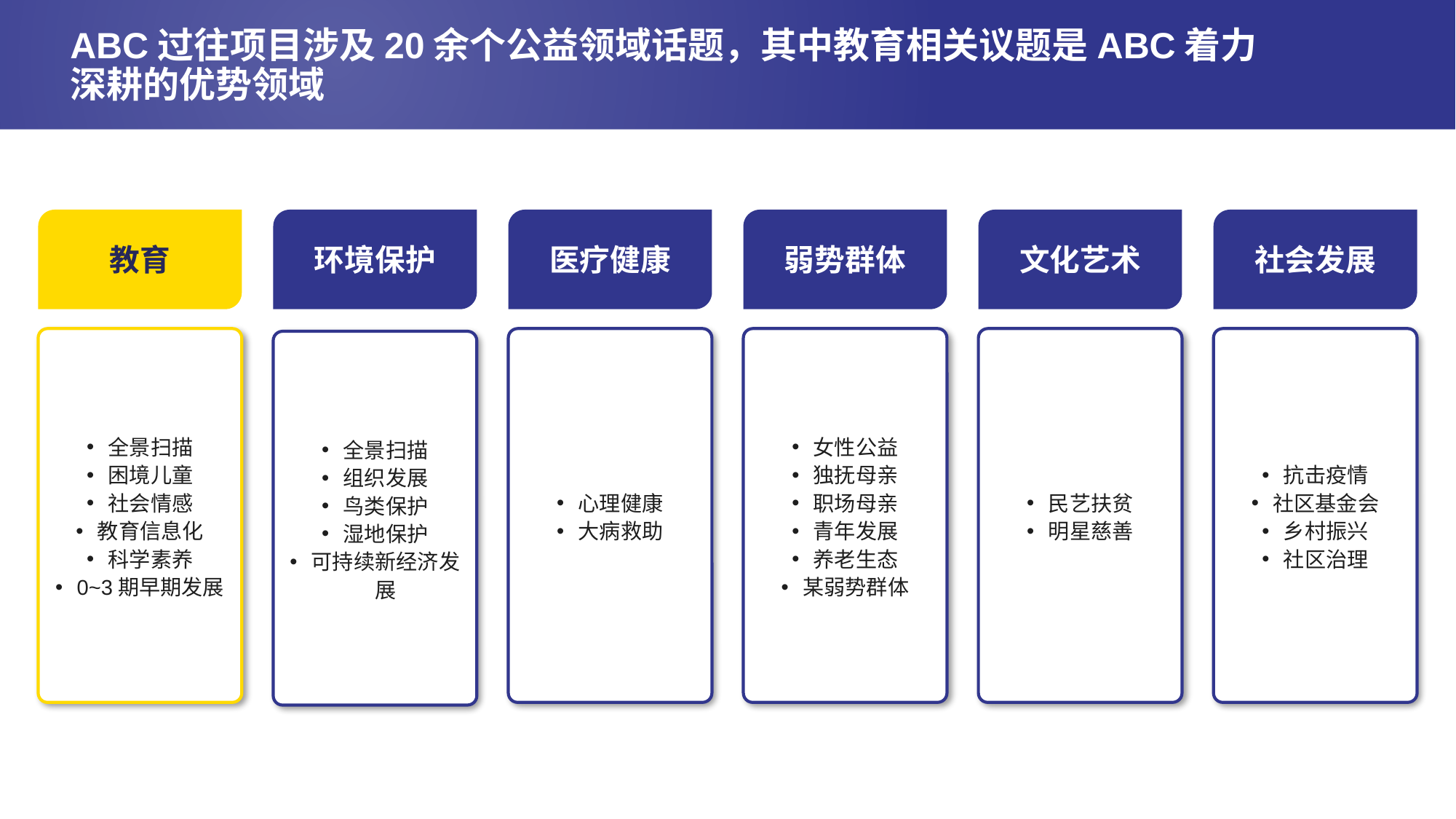

ABC过往项目涉及20余个公益领域话题，其中教育相关议题是ABC着力深耕的优势领域
教育
环境保护
医疗健康
弱势群体
文化艺术
社会发展
全景扫描
困境儿童
社会情感
教育信息化
科学素养
0~3期早期发展
心理健康
大病救助
女性公益
独抚母亲
职场母亲
青年发展
养老生态
某弱势群体
民艺扶贫
明星慈善
抗击疫情
社区基金会
乡村振兴
社区治理
全景扫描
组织发展
鸟类保护
湿地保护
可持续新经济发展